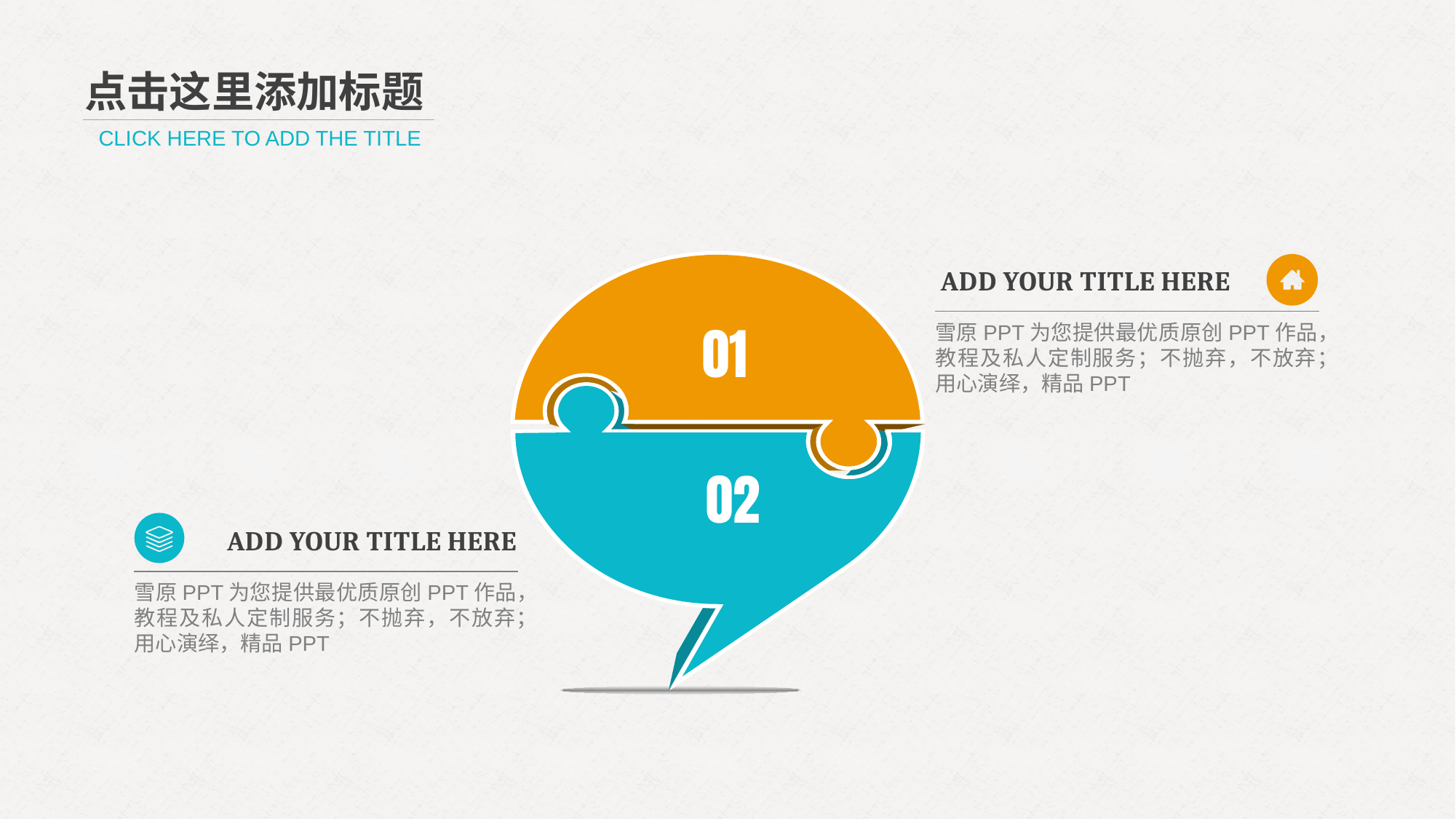

点击这里添加标题
CLICK HERE TO ADD THE TITLE

ADD YOUR TITLE HERE
雪原PPT为您提供最优质原创PPT作品，教程及私人定制服务；不抛弃，不放弃；用心演绎，精品PPT
01
02

ADD YOUR TITLE HERE
雪原PPT为您提供最优质原创PPT作品，教程及私人定制服务；不抛弃，不放弃；用心演绎，精品PPT